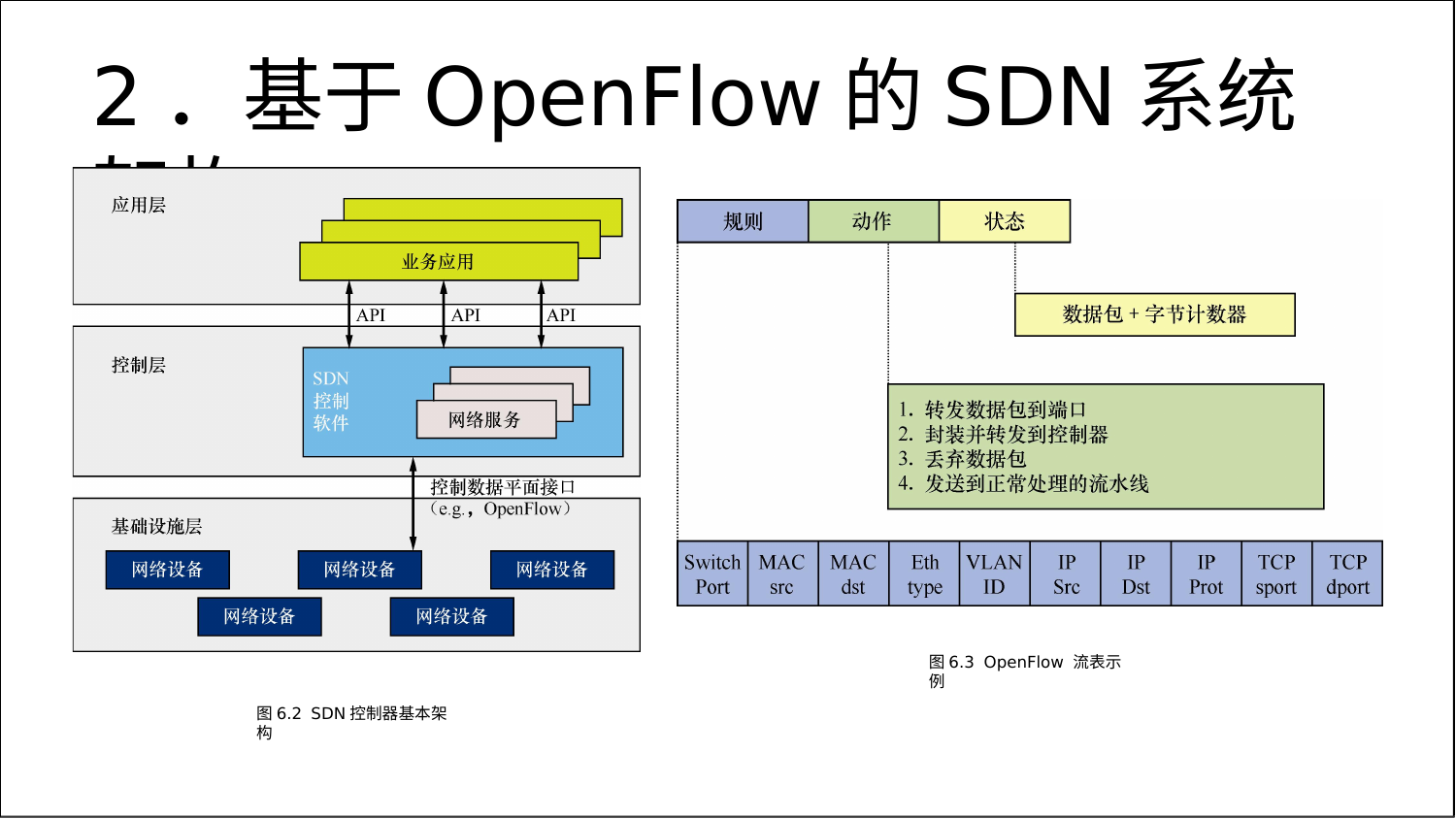

# 2．基于OpenFlow的SDN系统架构

图6.3 OpenFlow 流表示例
图6.2 SDN控制器基本架构